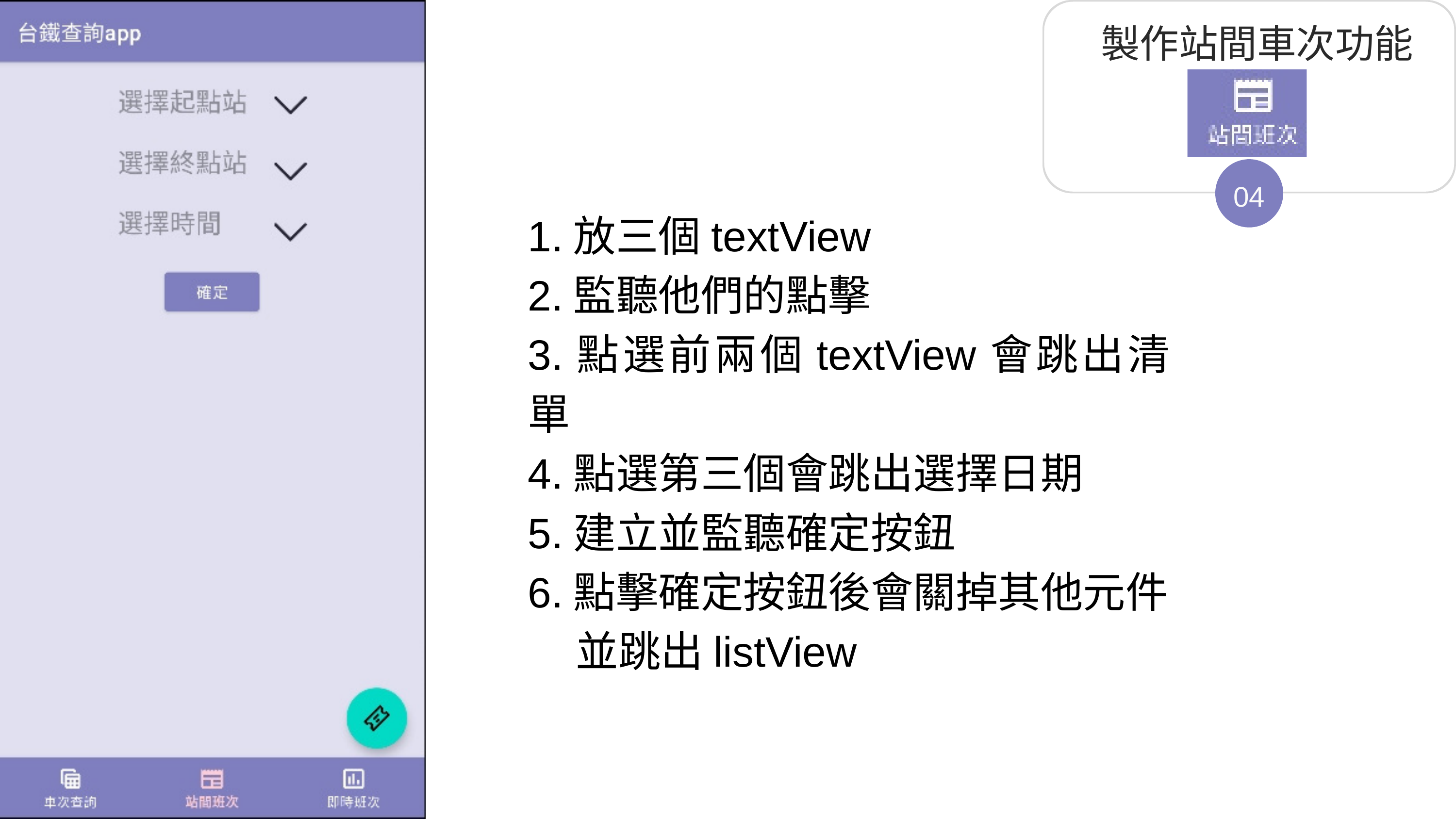

製作站間車次功能

04
1.放三個textView
2.監聽他們的點擊
3.點選前兩個textView會跳出清單
4.點選第三個會跳出選擇日期
5.建立並監聽確定按鈕
6.點擊確定按鈕後會關掉其他元件
    並跳出listView